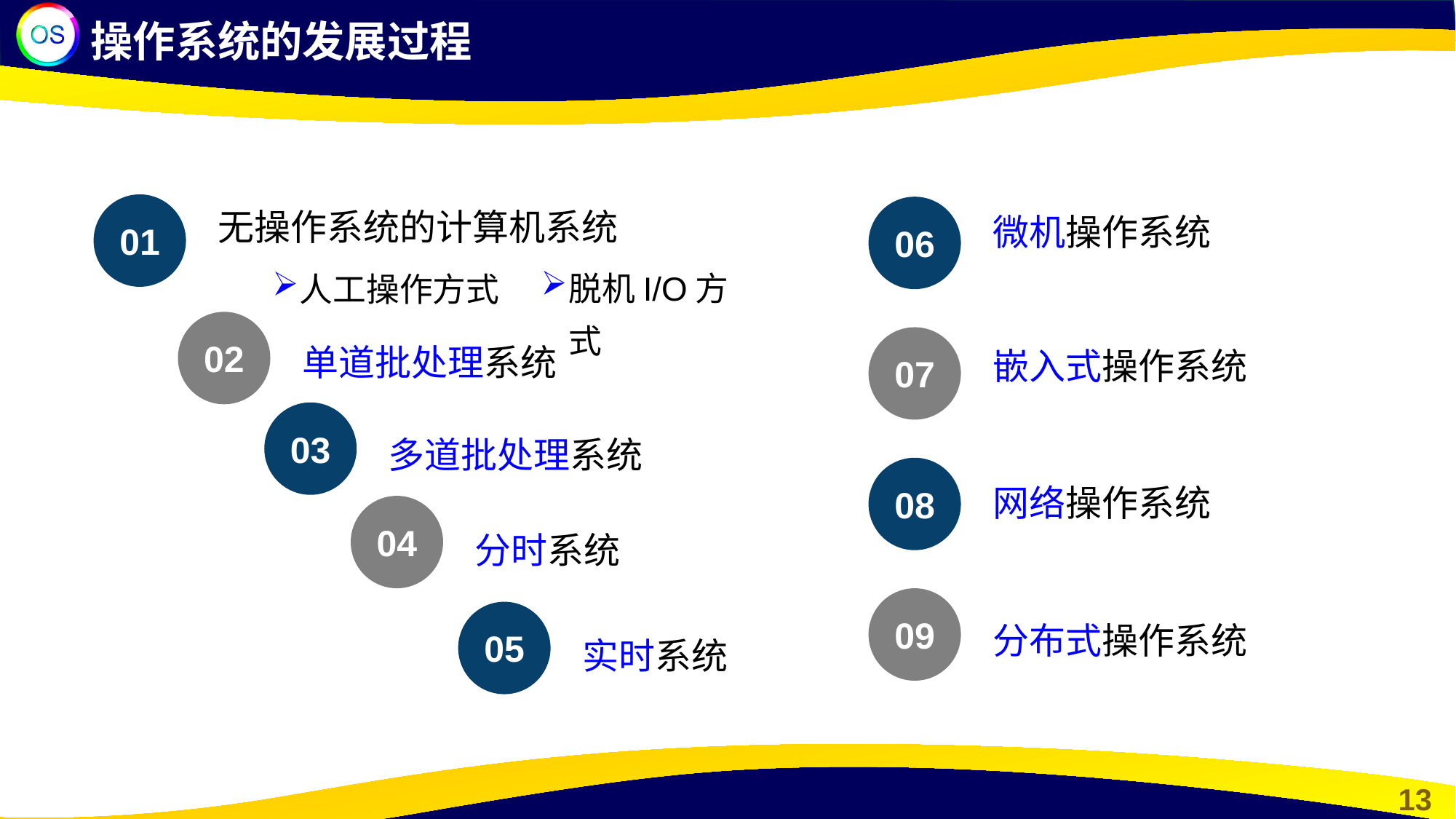

操作系统的发展过程
无操作系统的计算机系统
人工操作方式
01
06
微机操作系统
脱机I/O方式
02
07
单道批处理系统
嵌入式操作系统
03
多道批处理系统
08
网络操作系统
04
分时系统
09
05
分布式操作系统
实时系统